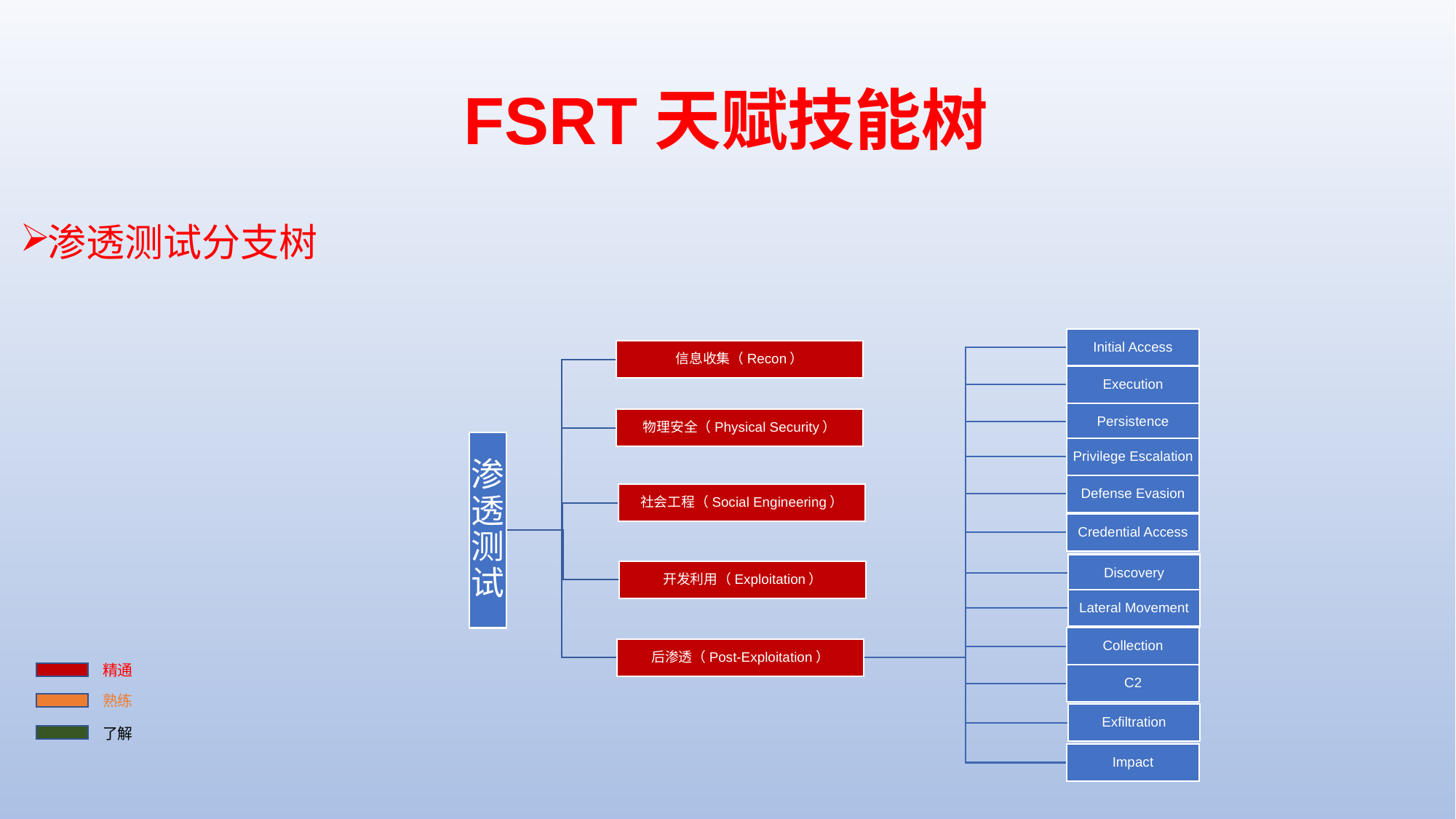

# FSRT天赋技能树
渗透测试分支树

渗透测试
信息收集（Recon）
物理安全（Physical Security）
社会工程（Social Engineering）
开发利用（Exploitation）
后渗透（Post-Exploitation）
Initial Access
Execution
Persistence
Privilege Escalation
Defense Evasion
Credential Access
Discovery
Lateral Movement
Collection
C2
Exfiltration
Impact
精通

熟练

了解